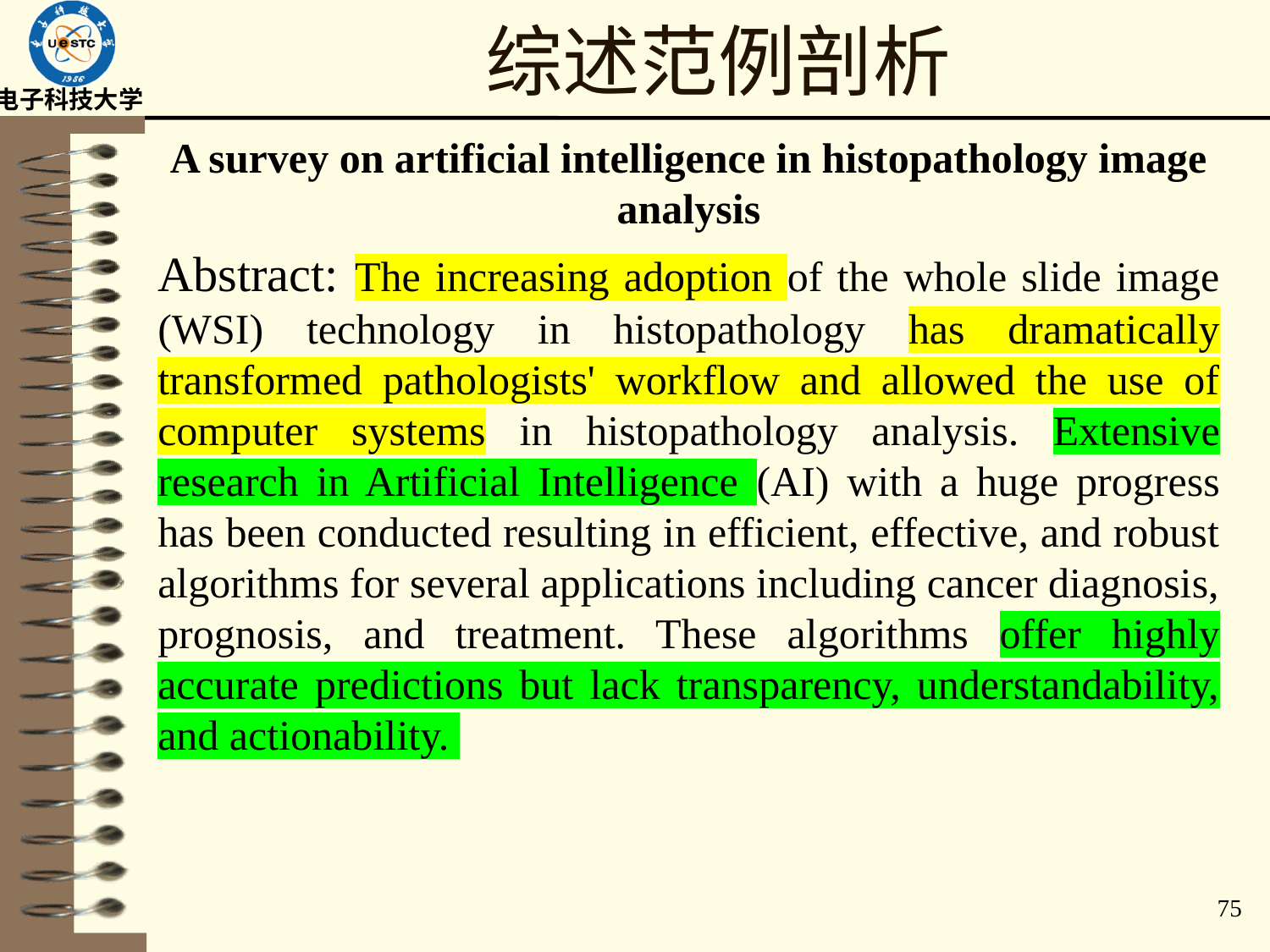

# 综述范例剖析
A survey on artificial intelligence in histopathology image analysis
Abstract: The increasing adoption of the whole slide image (WSI) technology in histopathology has dramatically transformed pathologists' workflow and allowed the use of computer systems in histopathology analysis. Extensive research in Artificial Intelligence (AI) with a huge progress has been conducted resulting in efficient, effective, and robust algorithms for several applications including cancer diagnosis, prognosis, and treatment. These algorithms offer highly accurate predictions but lack transparency, understandability, and actionability.
75